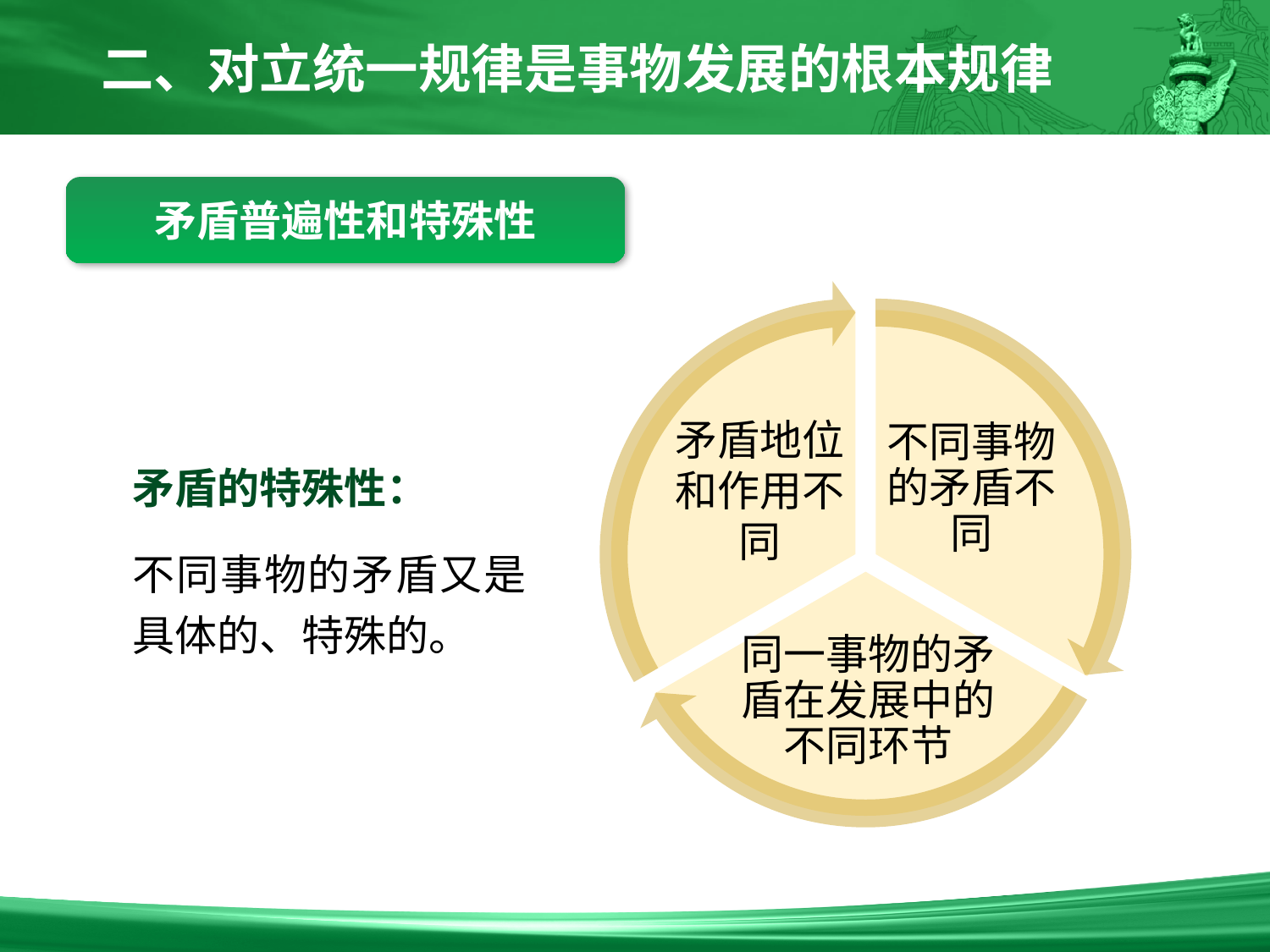

二、对立统一规律是事物发展的根本规律
矛盾普遍性和特殊性

矛盾地位和作用不同
不同事物的矛盾不同
同一事物的矛盾在发展中的不同环节
矛盾的特殊性：
不同事物的矛盾又是具体的、特殊的。